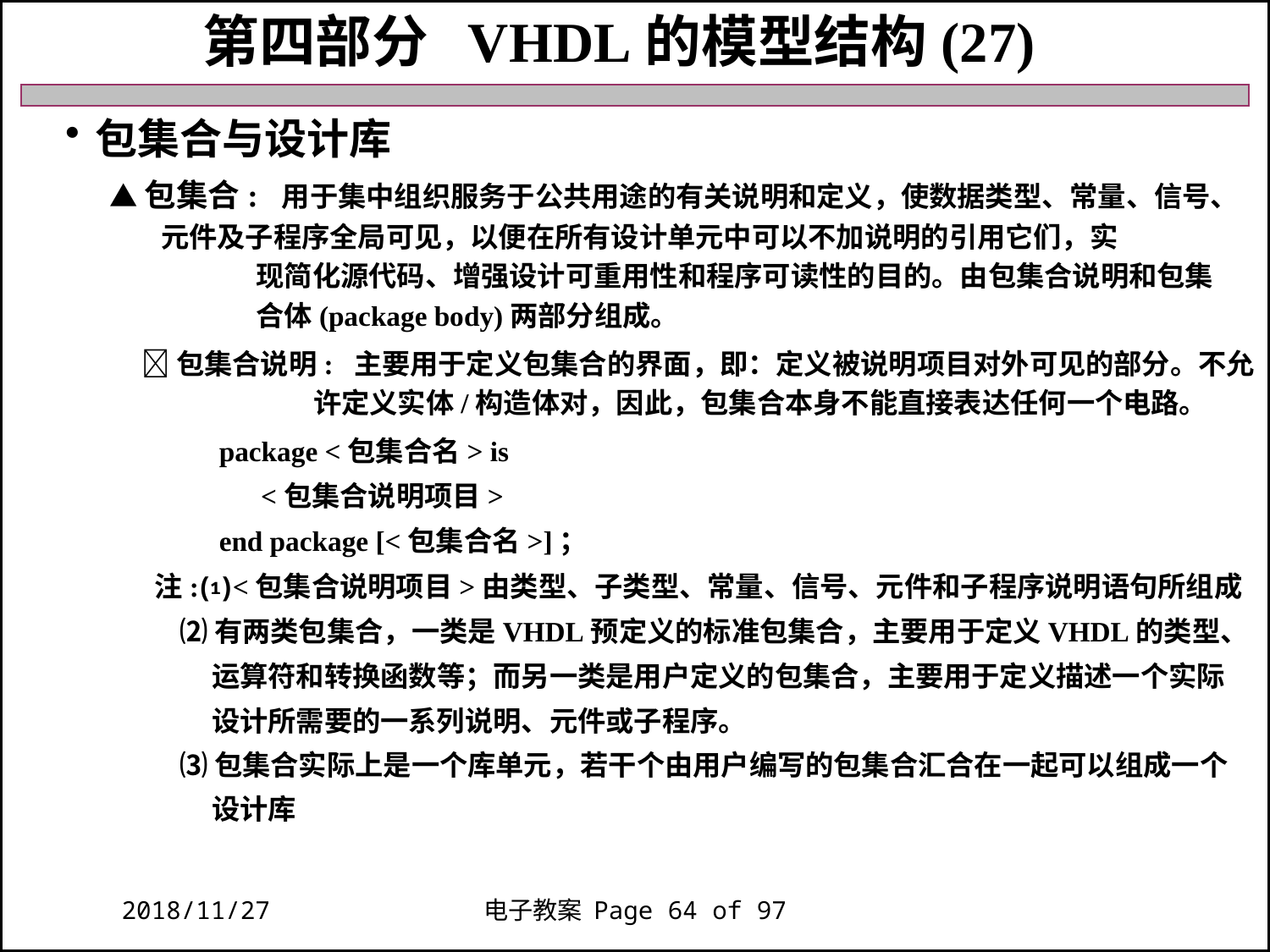

第四部分  VHDL的模型结构(27)

包集合与设计库
       ▲包集合:  用于集中组织服务于公共用途的有关说明和定义，使数据类型、常量、信号、
              元件及子程序全局可见，以便在所有设计单元中可以不加说明的引用它们，实
                             现简化源代码、增强设计可重用性和程序可读性的目的。由包集合说明和包集
                             合体(package body)两部分组成。
            •包集合说明:  主要用于定义包集合的界面，即：定义被说明项目对外可见的部分。不允
                                      许定义实体/构造体对，因此，包集合本身不能直接表达任何一个电路。
                      package <包集合名> is
                            <包集合说明项目>
                      end package [<包集合名>]；
             注:⑴<包集合说明项目>由类型、子类型、常量、信号、元件和子程序说明语句所组成
                  ⑵有两类包集合，一类是VHDL预定义的标准包集合，主要用于定义VHDL的类型、
                      运算符和转换函数等；而另一类是用户定义的包集合，主要用于定义描述一个实际
                      设计所需要的一系列说明、元件或子程序。
                  ⑶包集合实际上是一个库单元，若干个由用户编写的包集合汇合在一起可以组成一个
                      设计库

2018/11/27
电子教案 Page 64 of 97